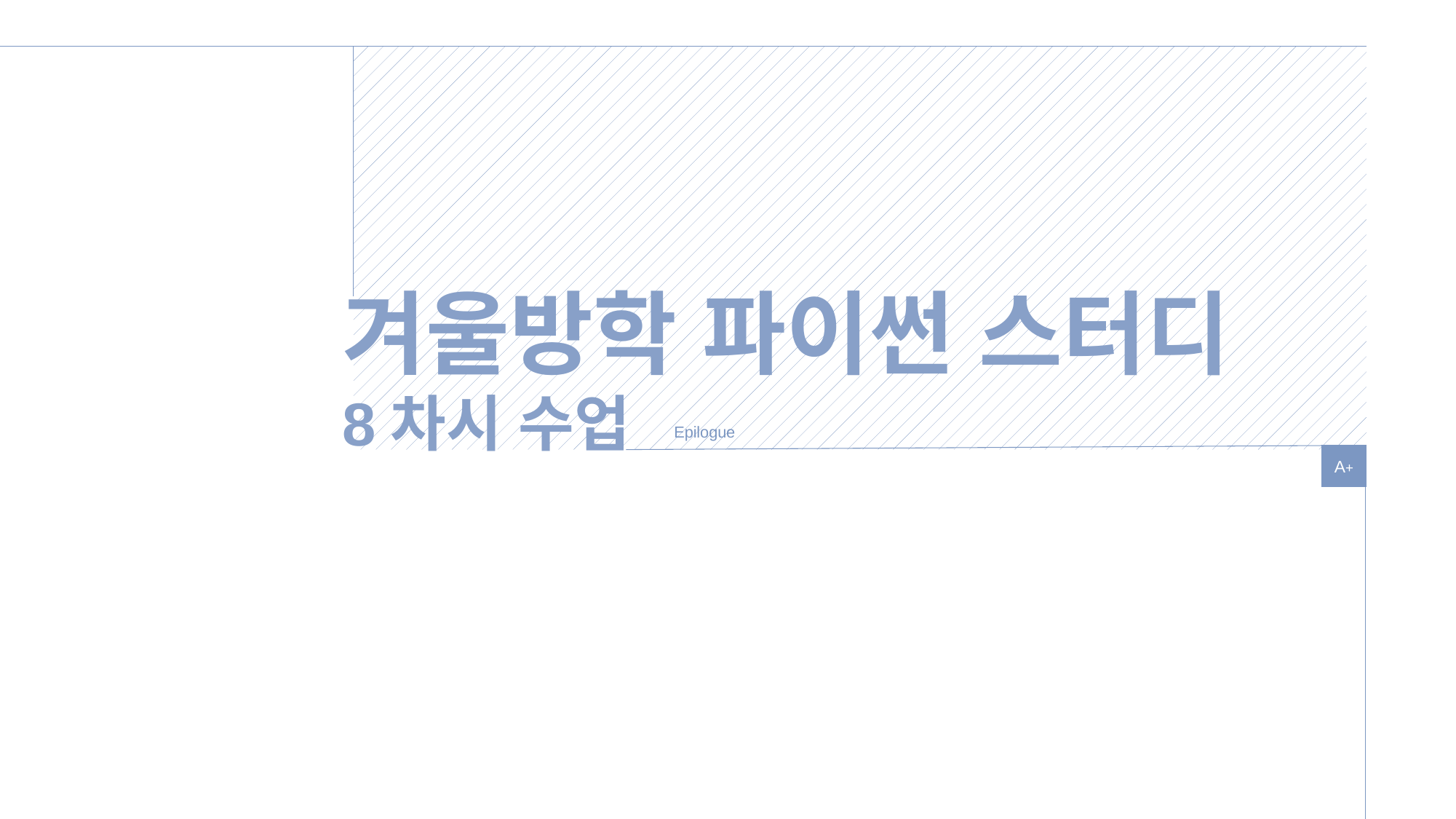

겨울방학 파이썬 스터디
8차시 수업
Epilogue
A+